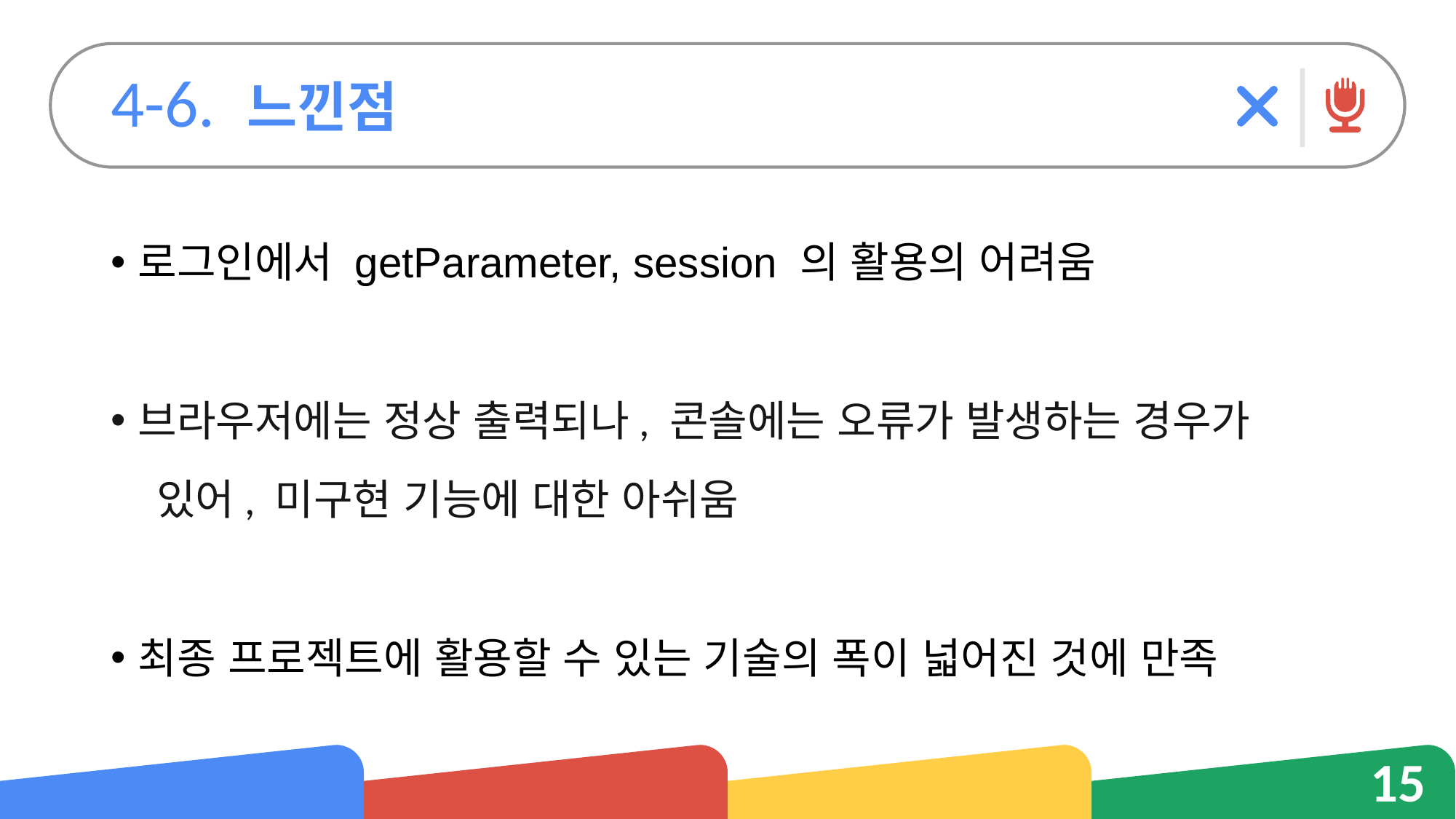

4-6. 느낀점
로그인에서 getParameter, session 의 활용의 어려움

브라우저에는 정상 출력되나, 콘솔에는 오류가 발생하는 경우가
   있어, 미구현 기능에 대한 아쉬움

최종 프로젝트에 활용할 수 있는 기술의 폭이 넓어진 것에 만족
15